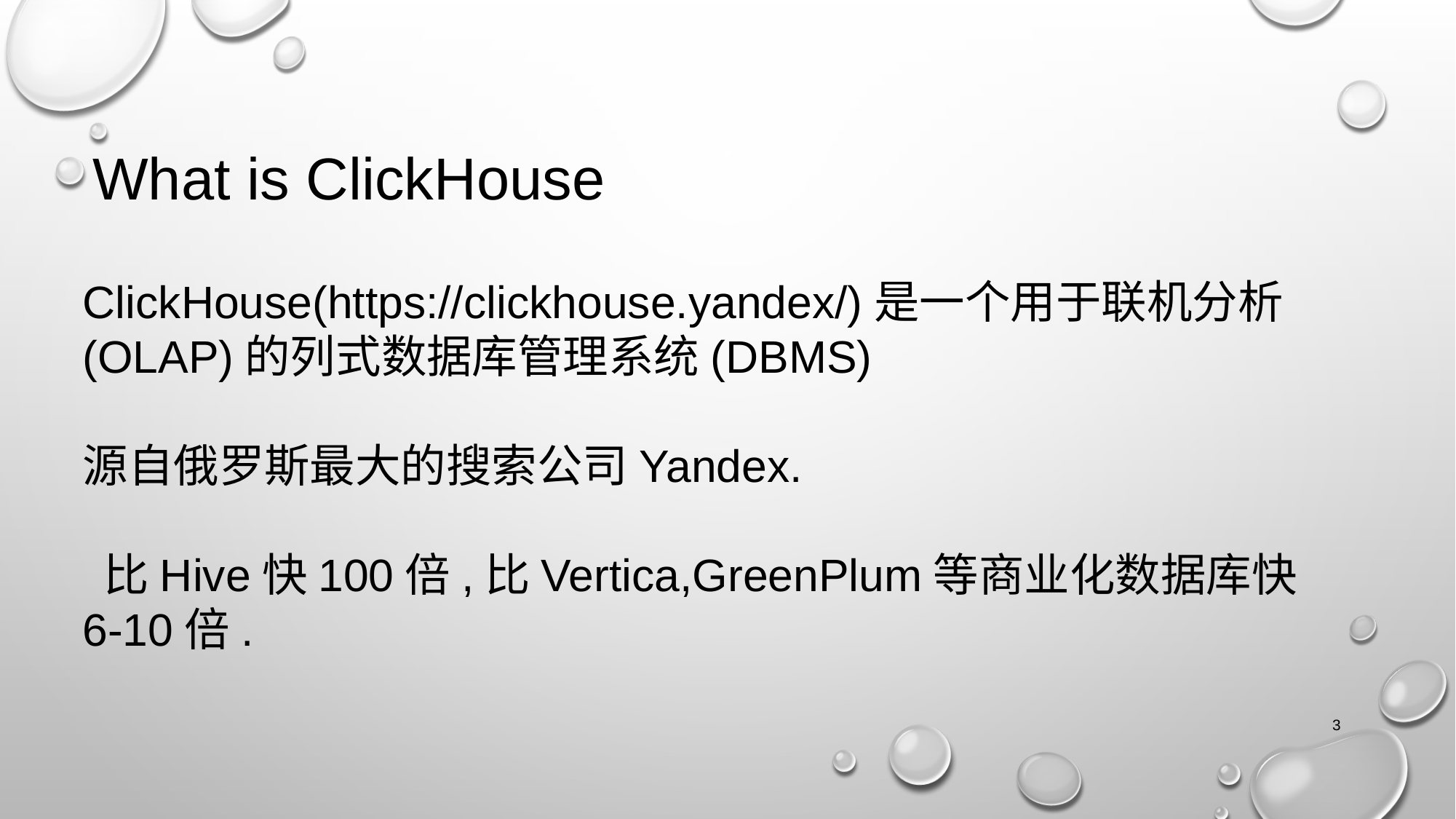

# What is ClickHouse
ClickHouse(https://clickhouse.yandex/)是一个用于联机分析(OLAP)的列式数据库管理系统(DBMS)

源自俄罗斯最大的搜索公司Yandex.

 比Hive快100倍,比Vertica,GreenPlum等商业化数据库快6-10倍.
3